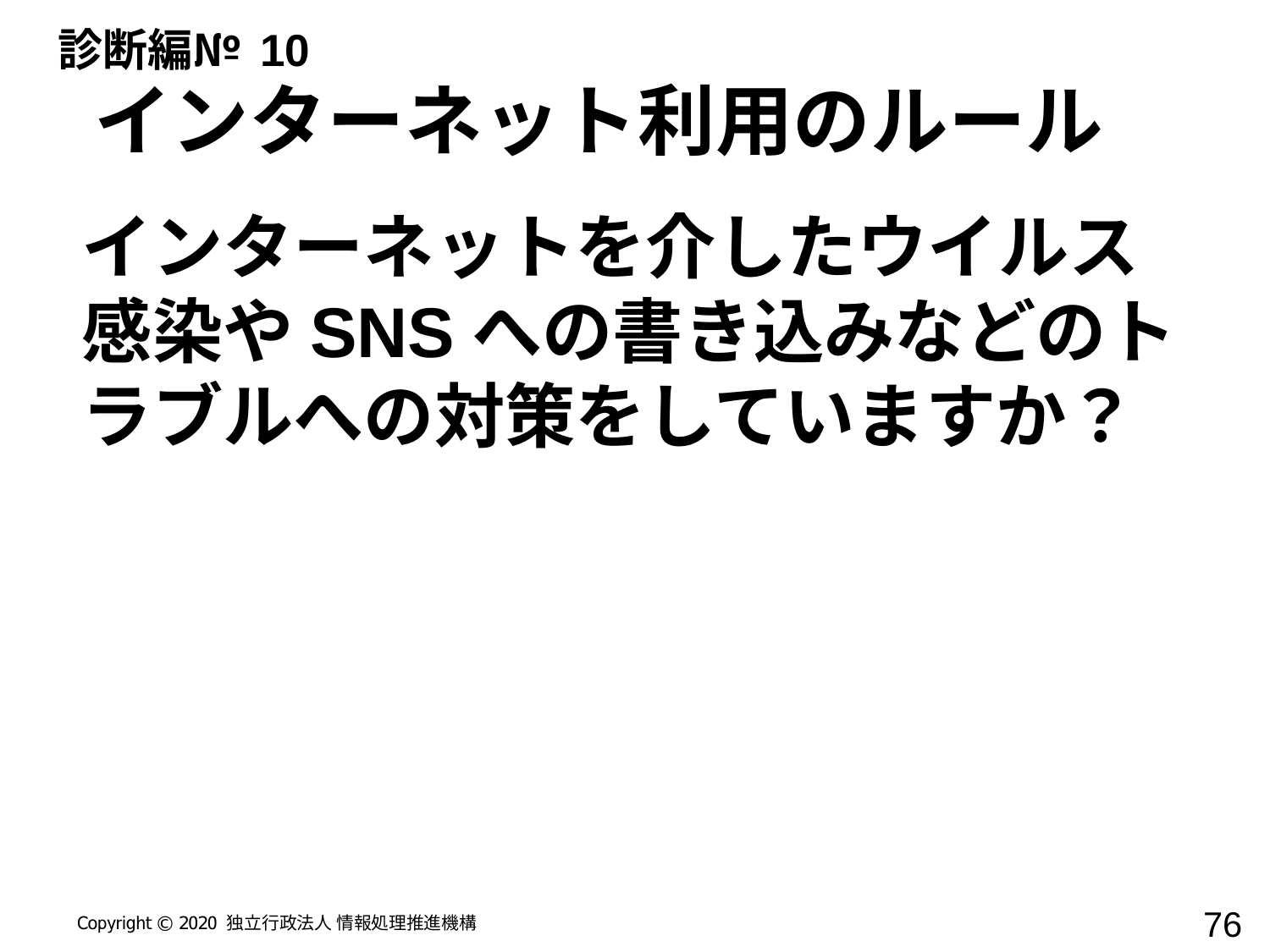

# 診断編№10 インターネット利用のルール
インターネットを介したウイルス感染やSNSへの書き込みなどのトラブルへの対策をしていますか？